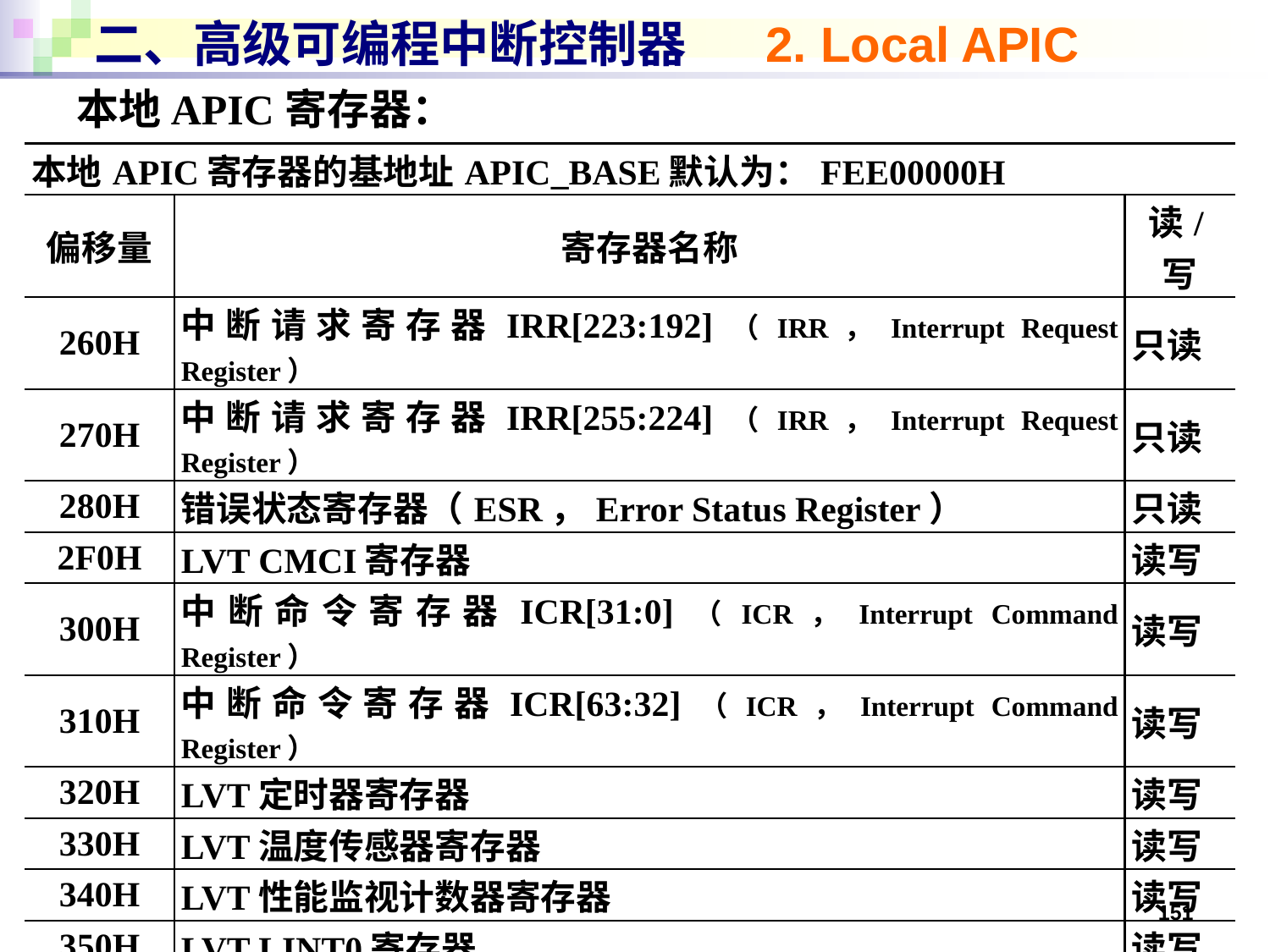

# 二、高级可编程中断控制器      2. Local APIC
本地APIC寄存器：
| 本地APIC寄存器的基地址APIC\_BASE默认为：FEE00000H |  |  |
| --- | --- | --- |
| 偏移量 | 寄存器名称 | 读/写 |
| 260H | 中断请求寄存器IRR[223:192]（IRR，Interrupt Request Register） | 只读 |
| 270H | 中断请求寄存器IRR[255:224]（IRR，Interrupt Request Register） | 只读 |
| 280H | 错误状态寄存器（ESR，Error Status Register） | 只读 |
| 2F0H | LVT CMCI寄存器 | 读写 |
| 300H | 中断命令寄存器ICR[31:0]（ICR，Interrupt Command Register） | 读写 |
| 310H | 中断命令寄存器ICR[63:32]（ICR，Interrupt Command Register） | 读写 |
| 320H | LVT定时器寄存器 | 读写 |
| 330H | LVT温度传感器寄存器 | 读写 |
| 340H | LVT性能监视计数器寄存器 | 读写 |
| 350H | LVT LINT0寄存器 | 读写 |
| 360H | LVT LINT1寄存器 | 读写 |
| 370H | LVT错误寄存器 | 读写 |
| 380H | 计数初值寄存器（用于LVT定时器） | 读写 |
| 390H | 当前计数值寄存器（用于LVT定时器） | 只读 |
| 3E0H | 分频配置寄存器（用于LVT定时器） | 读写 |
151